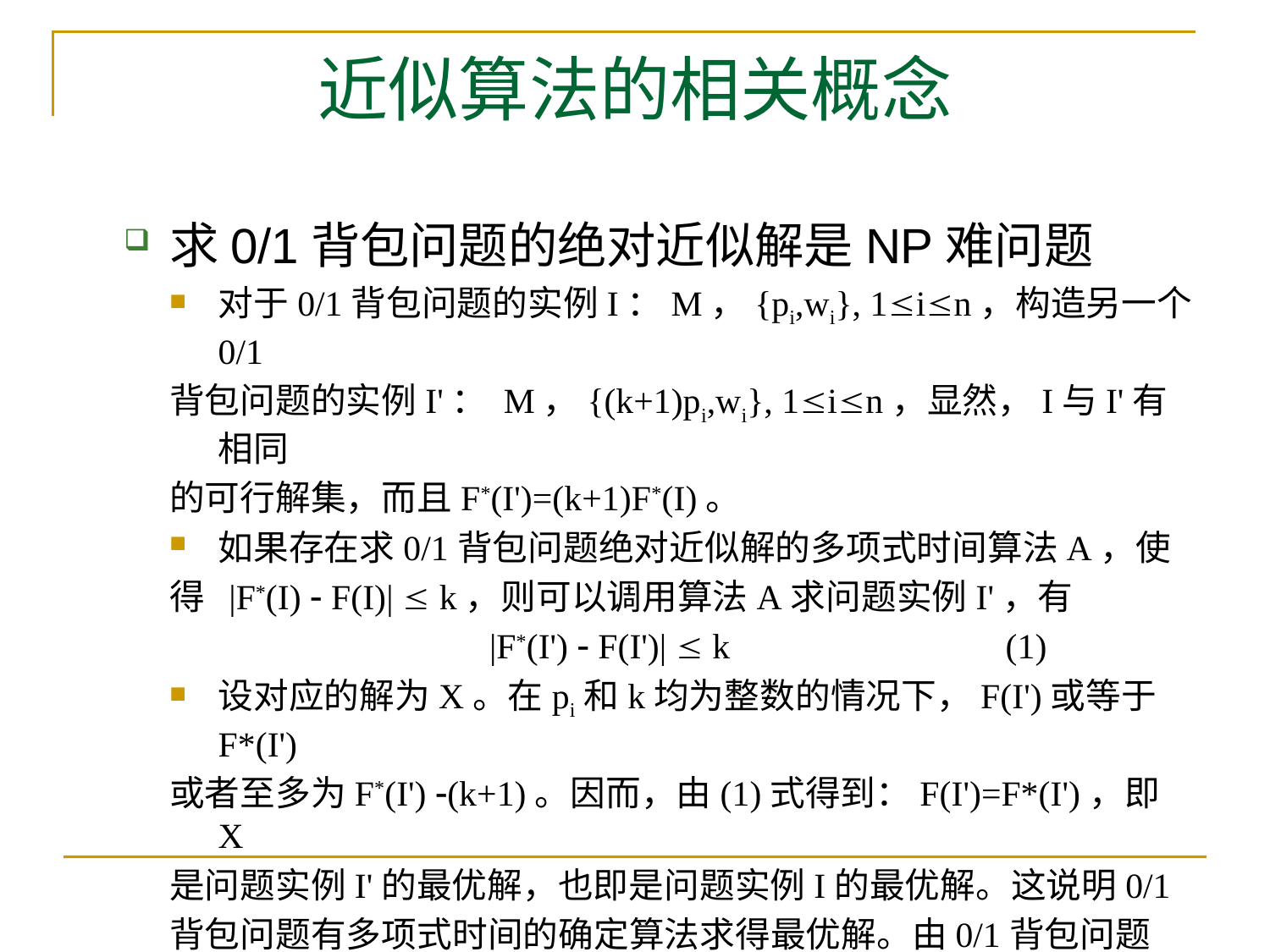

# 近似算法的相关概念
求0/1背包问题的绝对近似解是NP难问题
对于0/1背包问题的实例I：M，{pi,wi}, 1≤i≤n，构造另一个0/1
背包问题的实例I'： M，{(k+1)pi,wi}, 1≤i≤n，显然，I与I'有相同
的可行解集，而且F*(I')=(k+1)F*(I)。
如果存在求0/1背包问题绝对近似解的多项式时间算法A，使
得  |F*(I) − F(I)| ≤ k，则可以调用算法A求问题实例I'，有
                                    |F*(I') − F(I')| ≤ k                               (1)
设对应的解为X。在pi和k均为整数的情况下，F(I')或等于F*(I')
或者至多为F*(I') −(k+1)。因而，由(1)式得到：F(I')=F*(I')，即X
是问题实例I'的最优解，也即是问题实例I的最优解。这说明0/1
背包问题有多项式时间的确定算法求得最优解。由0/1背包问题
是NP难问题可知，绝对近似的0/1背包问题也是NP难问题。